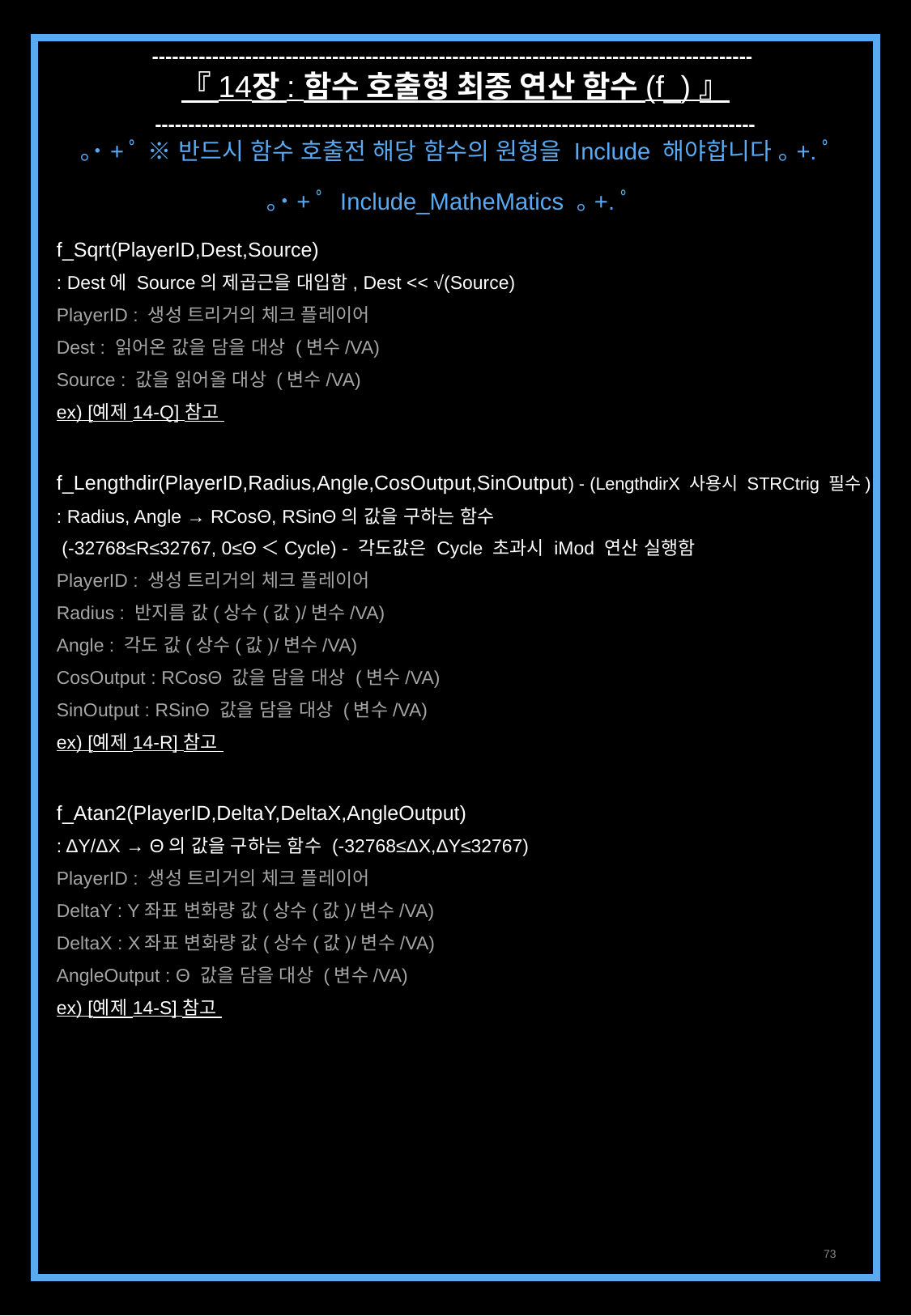

------------------------------------------------------------------------------------------
『 14장 : 함수 호출형 최종 연산 함수 (f_) 』
------------------------------------------------------------------------------------------

｡˙+ﾟ ※ 반드시 함수 호출전 해당 함수의 원형을 Include 해야합니다 ｡+.ﾟ
｡˙+ﾟ Include_MatheMatics ｡+.ﾟ
f_Sqrt(PlayerID,Dest,Source)
: Dest에 Source의 제곱근을 대입함, Dest << √(Source)
PlayerID : 생성 트리거의 체크 플레이어
Dest : 읽어온 값을 담을 대상 (변수/VA)
Source : 값을 읽어올 대상 (변수/VA)
ex) [예제 14-Q] 참고

f_Lengthdir(PlayerID,Radius,Angle,CosOutput,SinOutput) - (LengthdirX 사용시 STRCtrig 필수)
: Radius, Angle → RCosΘ, RSinΘ의 값을 구하는 함수
 (-32768≤R≤32767, 0≤Θ＜Cycle) - 각도값은 Cycle 초과시 iMod 연산 실행함
PlayerID : 생성 트리거의 체크 플레이어
Radius : 반지름 값(상수(값)/변수/VA)
Angle : 각도 값(상수(값)/변수/VA)
CosOutput : RCosΘ 값을 담을 대상 (변수/VA)
SinOutput : RSinΘ 값을 담을 대상 (변수/VA)
ex) [예제 14-R] 참고

f_Atan2(PlayerID,DeltaY,DeltaX,AngleOutput)
: ΔY/ΔX → Θ의 값을 구하는 함수 (-32768≤ΔX,ΔY≤32767)
PlayerID : 생성 트리거의 체크 플레이어
DeltaY : Y좌표 변화량 값(상수(값)/변수/VA)
DeltaX : X좌표 변화량 값(상수(값)/변수/VA)
AngleOutput : Θ 값을 담을 대상 (변수/VA)
ex) [예제 14-S] 참고
73